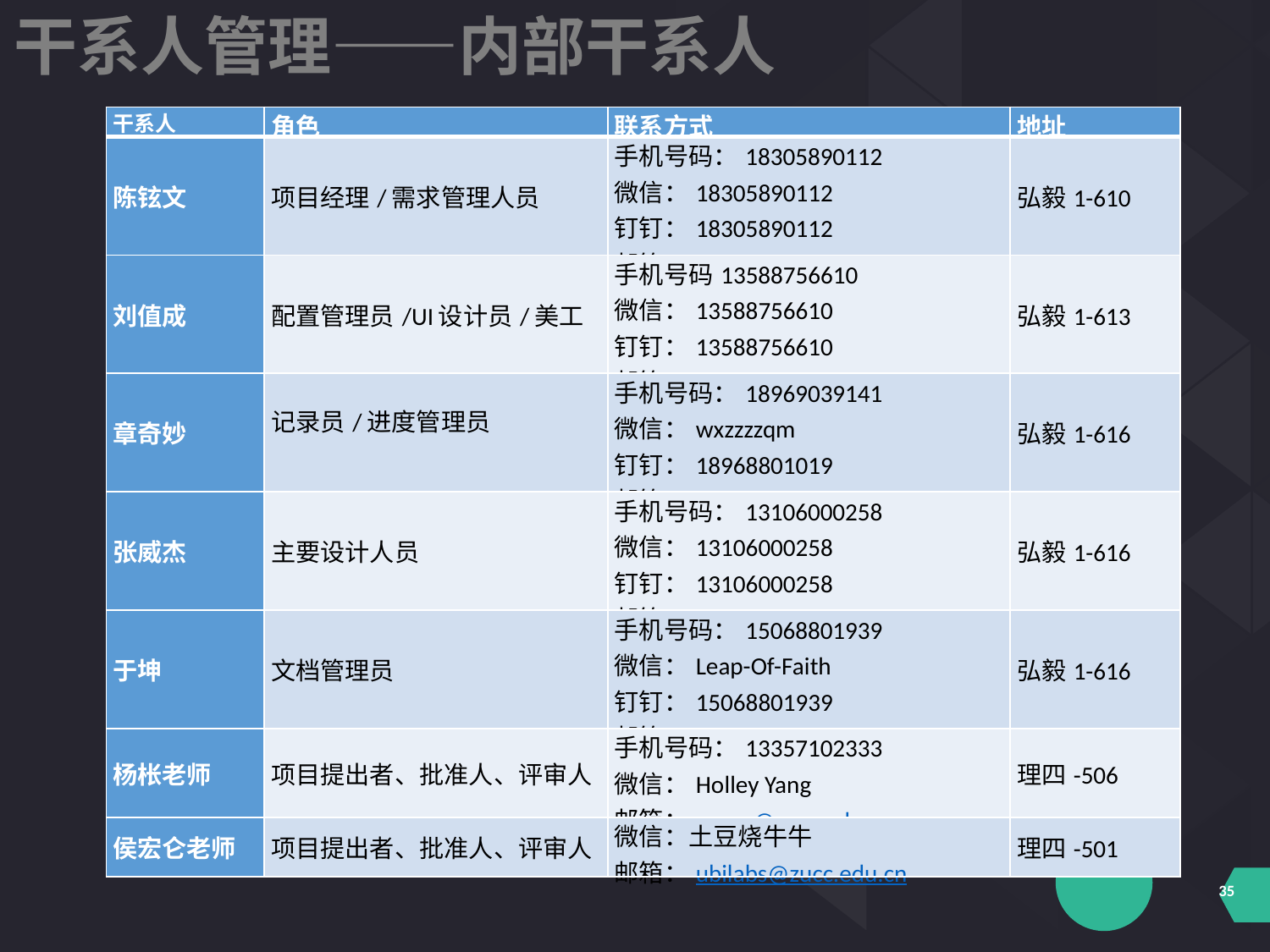

干系人管理——内部干系人
| 干系人 | 角色 | 联系方式 | 地址 |
| --- | --- | --- | --- |
| 陈铉文 | 项目经理/需求管理人员 | 手机号码：18305890112 微信：18305890112 钉钉：18305890112 邮箱：31601388@stu.zucc.edu.cn | 弘毅1-610 |
| 刘值成 | 配置管理员/UI设计员/美工 | 手机号码13588756610 微信：13588756610 钉钉：13588756610 邮箱：31601402@stu.zucc.edu.cn | 弘毅1-613 |
| 章奇妙 | 记录员/进度管理员 | 手机号码：18969039141 微信：wxzzzzqm 钉钉：18968801019 邮箱：31601415@stu.zucc.edu.cn | 弘毅1-616 |
| 张威杰 | 主要设计人员 | 手机号码：13106000258 微信：13106000258 钉钉：13106000258 邮箱：31601414@stu.zucc.edu.cn | 弘毅1-616 |
| 于坤 | 文档管理员 | 手机号码：15068801939 微信：Leap-Of-Faith 钉钉：15068801939 邮箱：31601413@stu.zucc.edu.cn | 弘毅1-616 |
| 杨枨老师 | 项目提出者、批准人、评审人 | 手机号码：13357102333 微信：Holley Yang 邮箱：yangc@zucc.edu.cn | 理四-506 |
| 侯宏仑老师 | 项目提出者、批准人、评审人 | 微信：土豆烧牛牛 邮箱：ubilabs@zucc.edu.cn | 理四-501 |